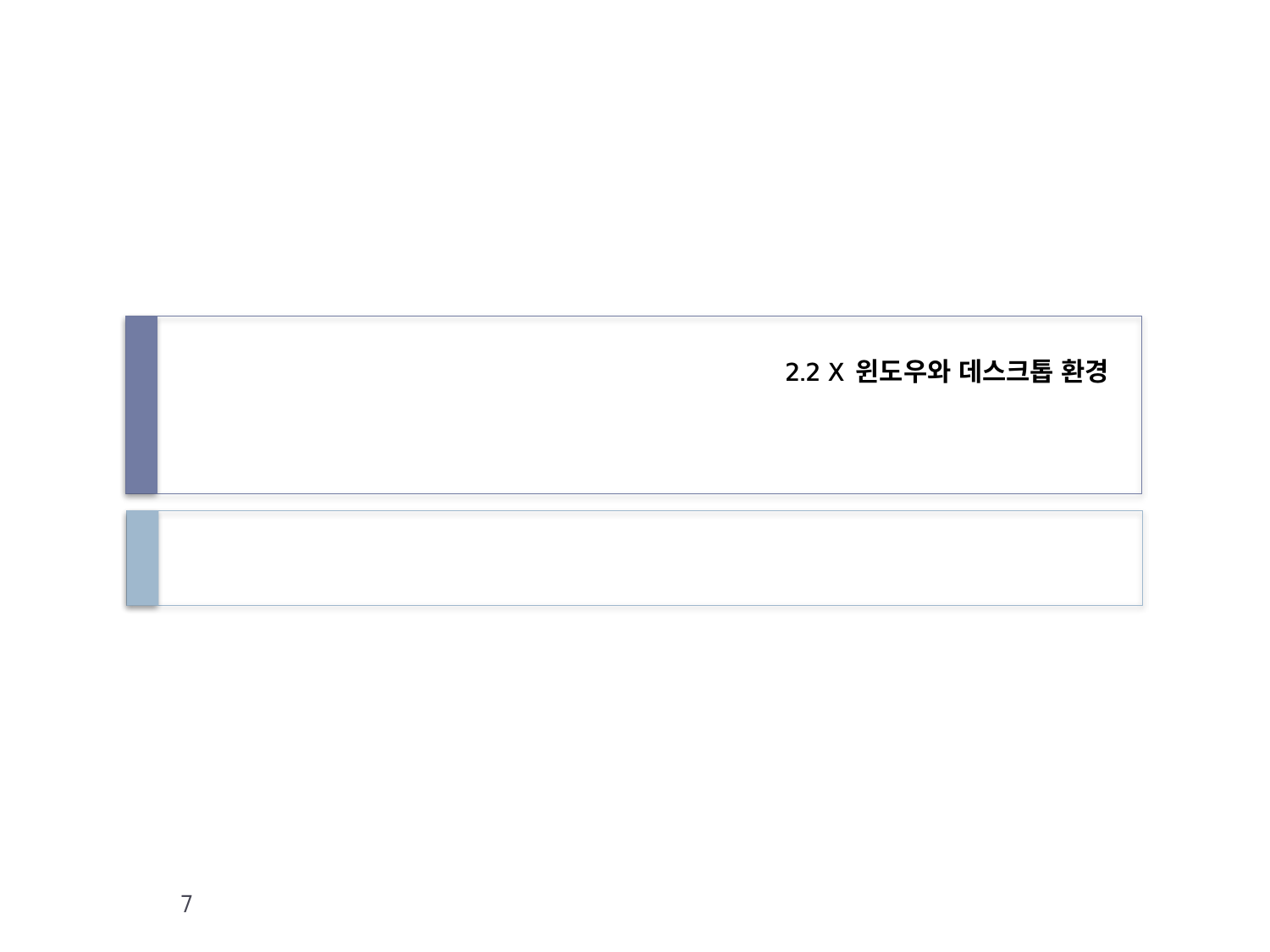

# 2.2 X 윈도우와 데스크톱 환경

7